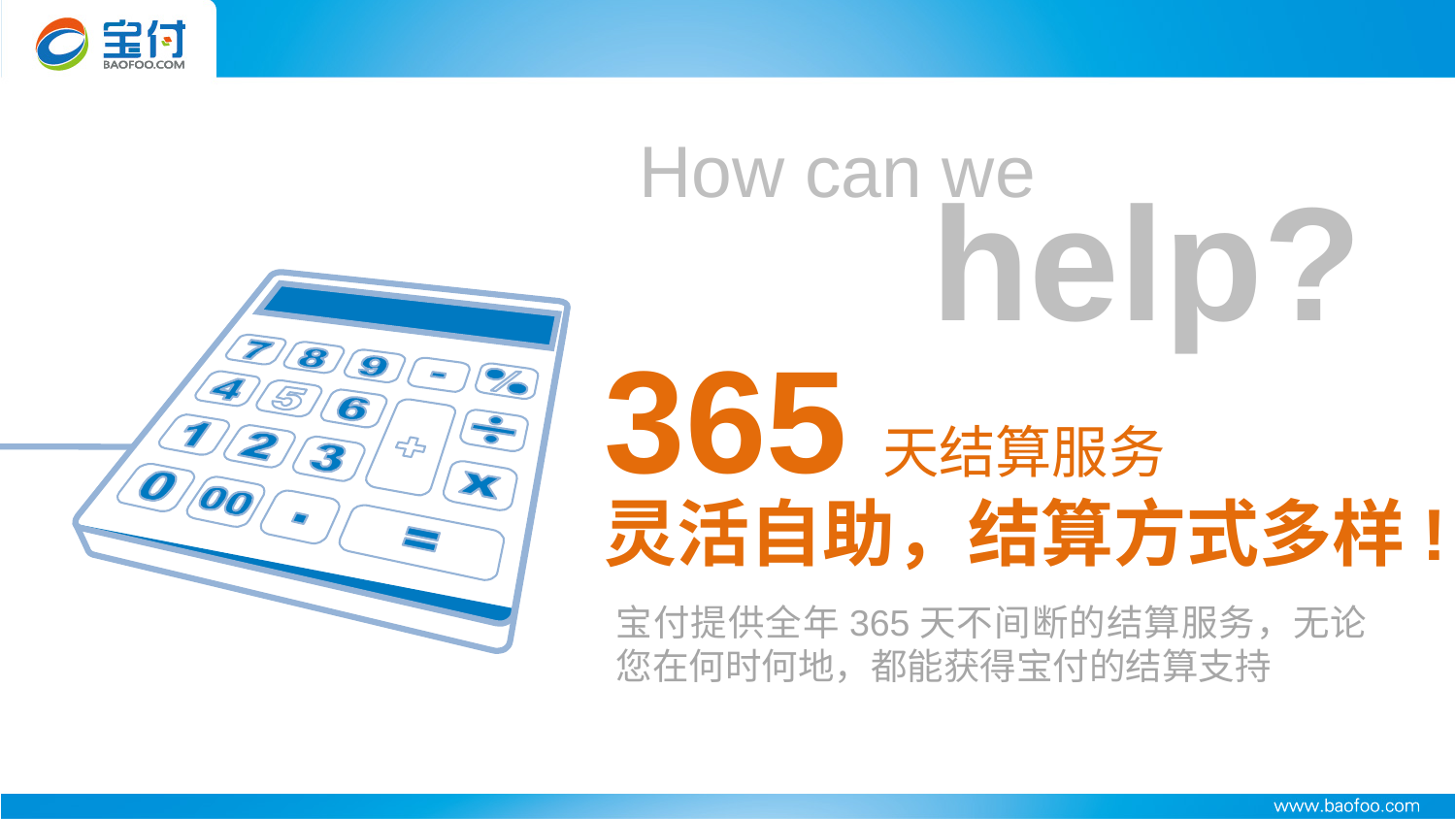

How can we
help?

365天结算服务

灵活自助，结算方式多样!

宝付提供全年365天不间断的结算服务，无论您在何时何地，都能获得宝付的结算支持